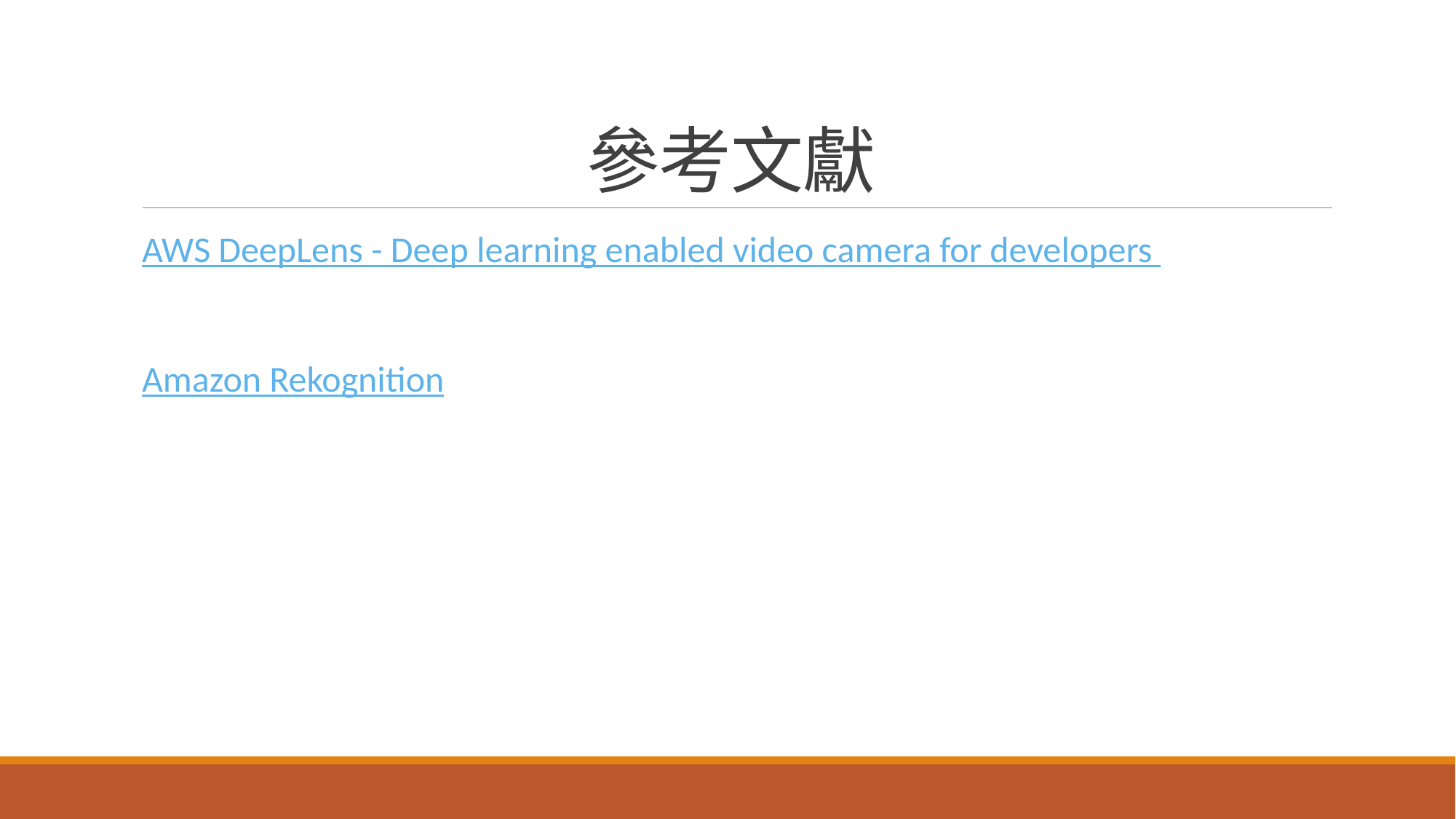

# 參考文獻
AWS DeepLens - Deep learning enabled video camera for developers

Amazon Rekognition